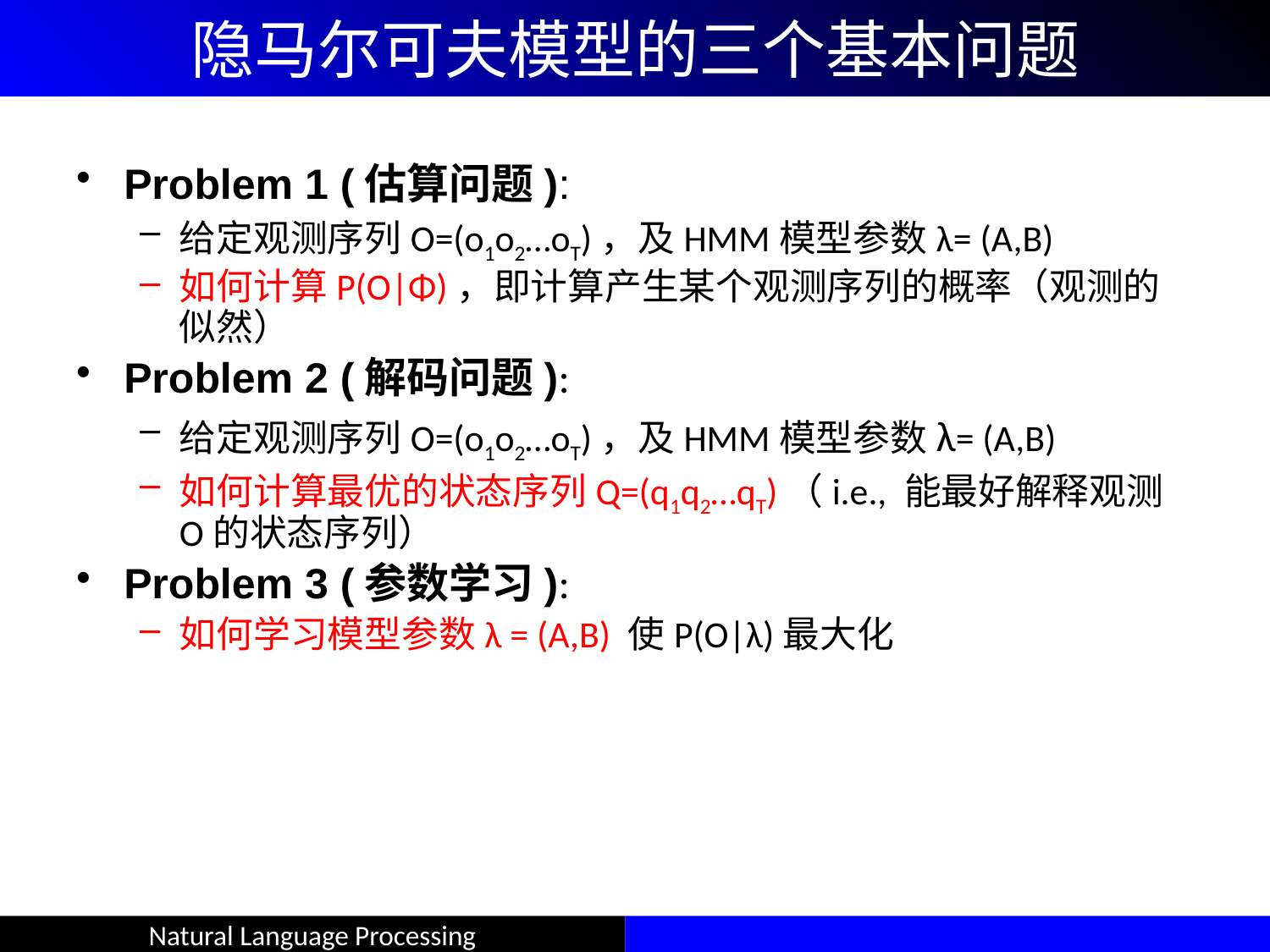

# 隐马尔可夫模型的三个基本问题
Problem 1 (估算问题):
给定观测序列O=(o1o2…oT)，及HMM模型参数λ= (A,B)
如何计算P(O|Φ)，即计算产生某个观测序列的概率（观测的似然）
Problem 2 (解码问题):
给定观测序列O=(o1o2…oT)，及HMM模型参数λ= (A,B)
如何计算最优的状态序列Q=(q1q2…qT)（i.e., 能最好解释观测O的状态序列）
Problem 3 (参数学习):
如何学习模型参数λ = (A,B) 使P(O|λ)最大化